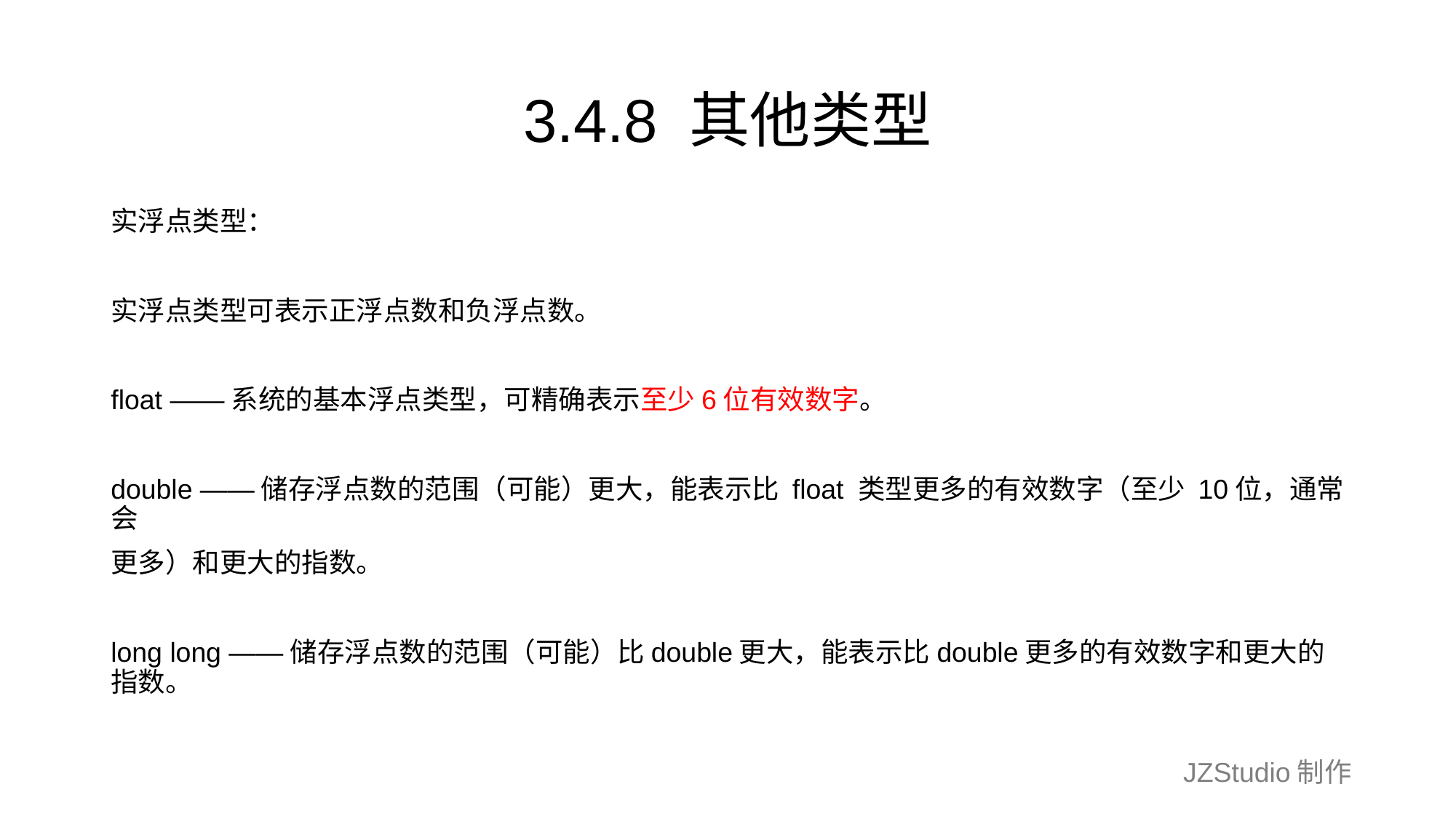

# 3.4.8 其他类型
实浮点类型：

实浮点类型可表示正浮点数和负浮点数。

float ——系统的基本浮点类型，可精确表示至少6位有效数字。

double ——储存浮点数的范围（可能）更大，能表示比 float 类型更多的有效数字（至少 10位，通常会
更多）和更大的指数。

long long ——储存浮点数的范围（可能）比double更大，能表示比double更多的有效数字和更大的指数。